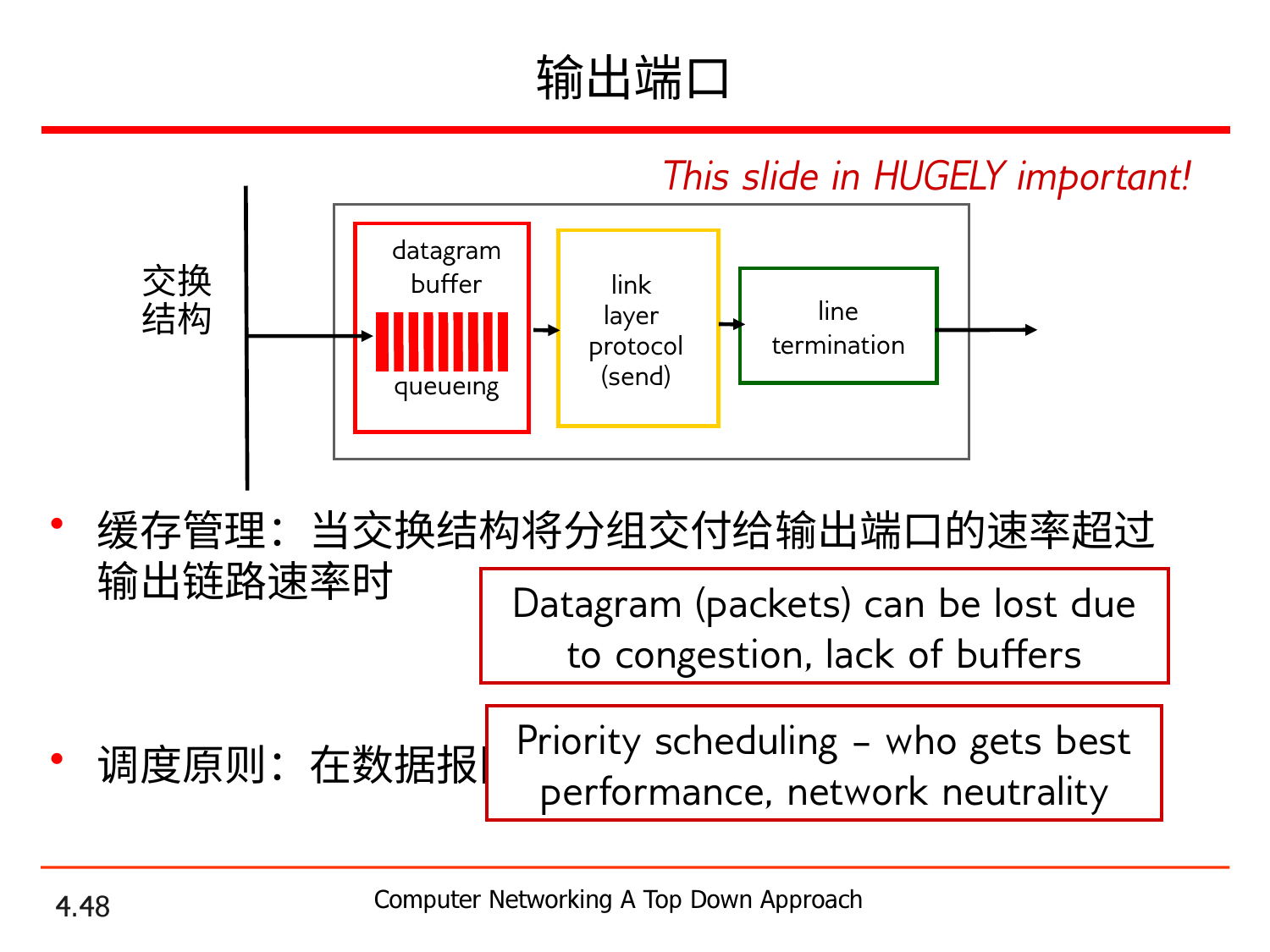

# 输出端口
This slide in HUGELY important!

datagram
buffer

queueing

交换
结构
line
termination
link
layer
protocol
(send)

缓存管理：当交换结构将分组交付给输出端口的速率超过输出链路速率时

调度原则：在数据报队列中选择数据报进行传输
Datagram (packets) can be lost due to congestion, lack of buffers
Priority scheduling – who gets best performance, network neutrality